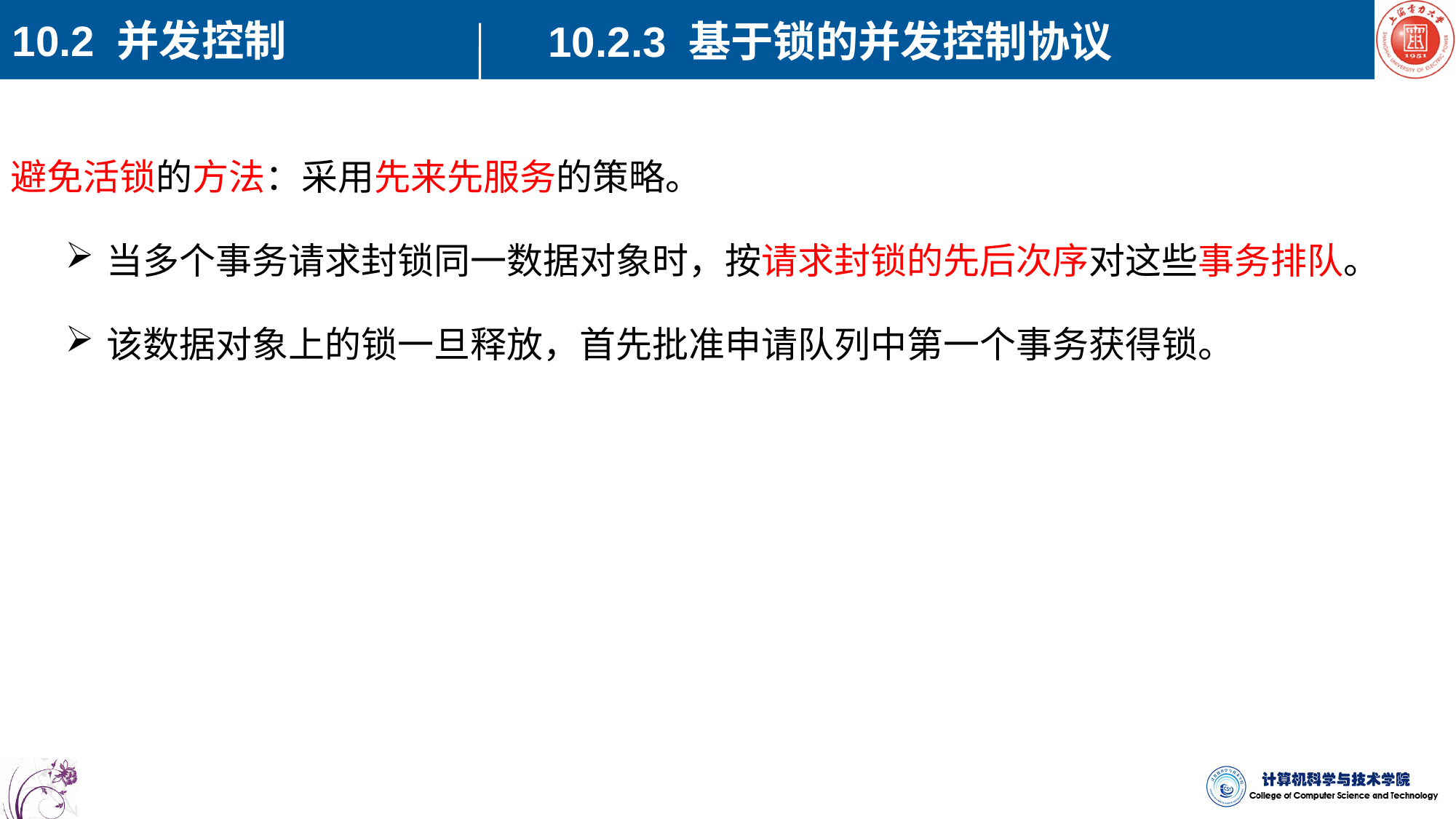

10.2 并发控制
10.2.3 基于锁的并发控制协议
避免活锁的方法：采用先来先服务的策略。
当多个事务请求封锁同一数据对象时，按请求封锁的先后次序对这些事务排队。
该数据对象上的锁一旦释放，首先批准申请队列中第一个事务获得锁。